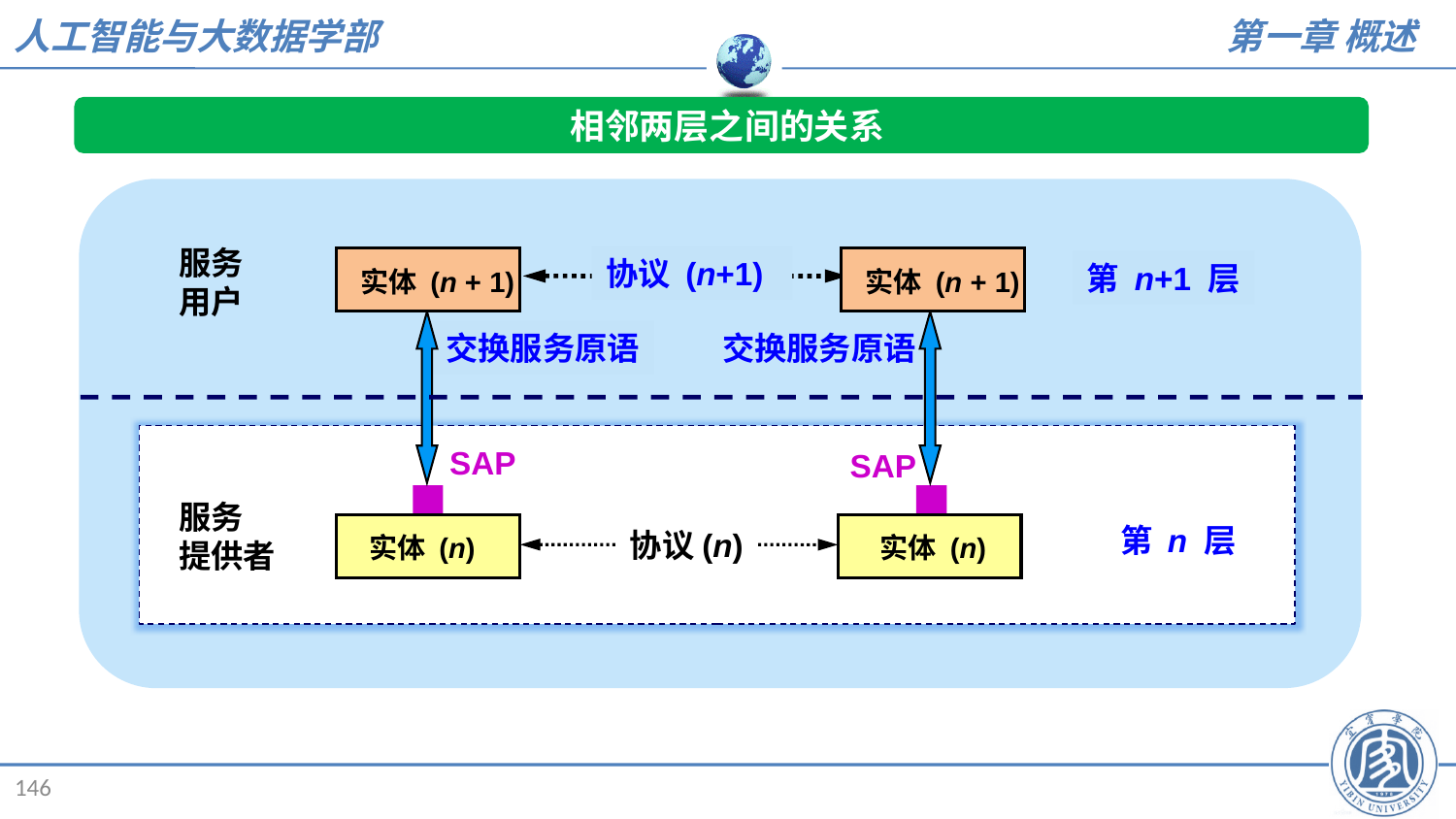

相邻两层之间的关系

服务用户
协议 (n+1)

第 n+1 层
实体 (n + 1)
实体 (n + 1)

交换服务原语
交换服务原语

SAP
SAP

服务
提供者

第 n 层

协议(n)
实体 (n)
实体 (n)

146